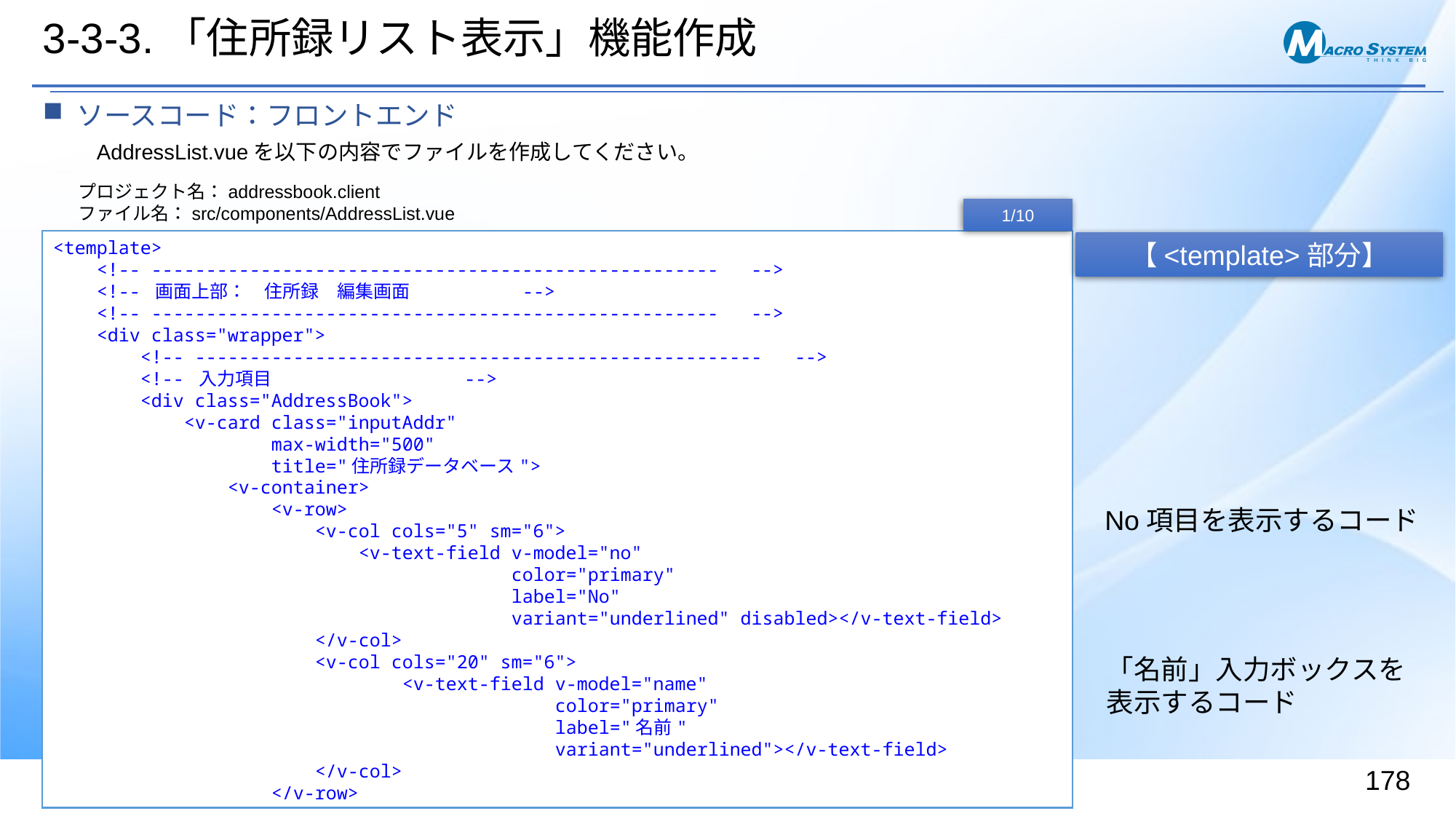

# 3-3-3.「住所録リスト表示」機能作成
ソースコード：フロントエンド
AddressList.vueを以下の内容でファイルを作成してください。
プロジェクト名：addressbook.client
ファイル名：src/components/AddressList.vue
1/10
<template>
    <!-- ----------------------------------------------------   -->
    <!-- 画面上部：　住所録　編集画面                           -->
    <!-- ----------------------------------------------------   -->
    <div class="wrapper">
        <!-- ----------------------------------------------------   -->
        <!-- 入力項目                                               -->
        <div class="AddressBook">
            <v-card class="inputAddr"
                    max-width="500"
                    title="住所録データベース">
                <v-container>
                    <v-row>
                        <v-col cols="5" sm="6">
                            <v-text-field v-model="no"
                                          color="primary"
                                          label="No"
                                          variant="underlined" disabled></v-text-field>
                        </v-col>
                        <v-col cols="20" sm="6">
                                <v-text-field v-model="name"
                                              color="primary"
                                              label="名前"
                                              variant="underlined"></v-text-field>
                        </v-col>
                    </v-row>
【<template>部分】
No項目を表示するコード
「名前」入力ボックスを表示するコード